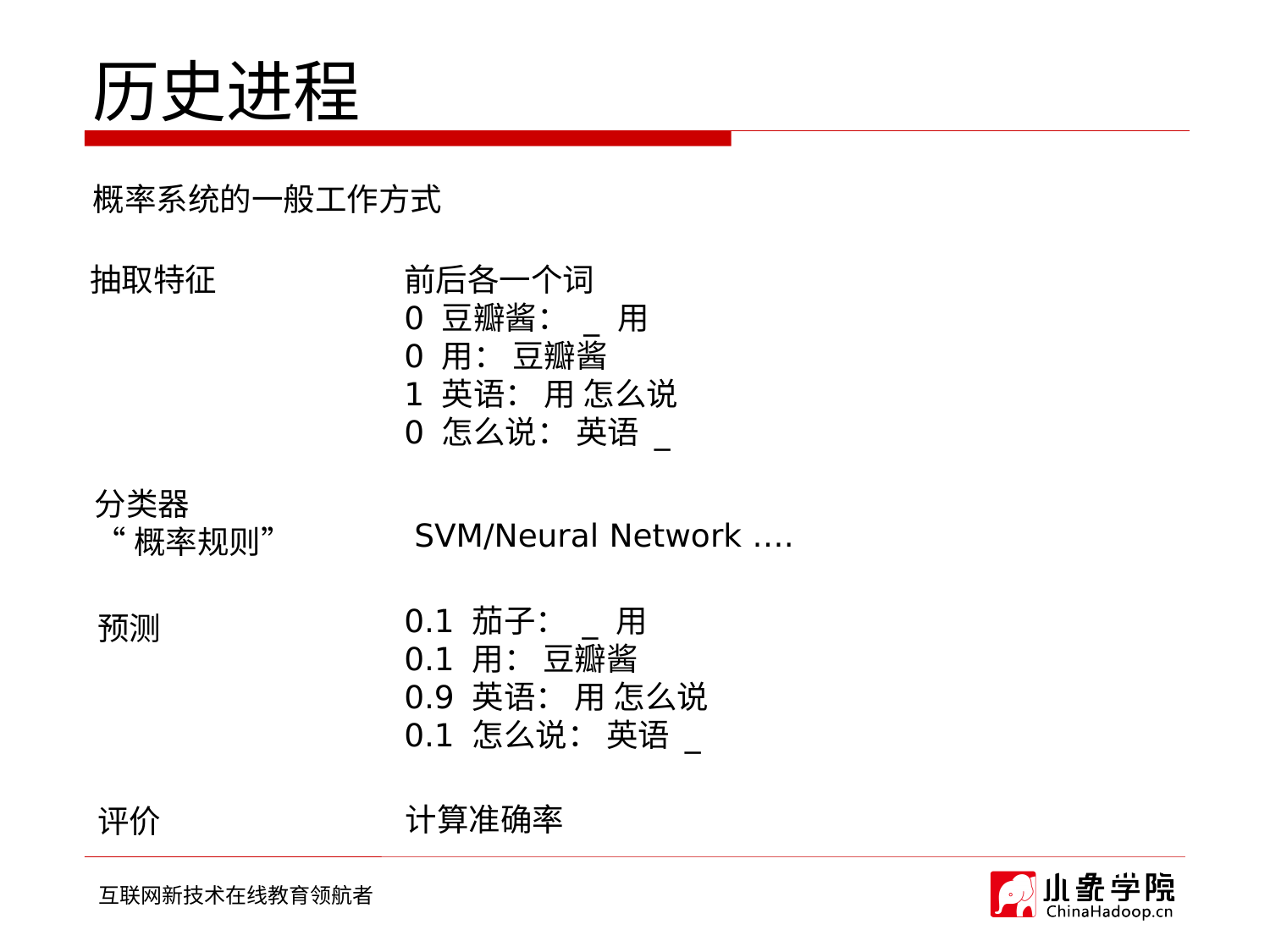

# 历史进程
概率系统的一般工作方式
抽取特征
前后各一个词
0 豆瓣酱： _ 用
0 用： 豆瓣酱
1 英语： 用 怎么说
0 怎么说： 英语 _
分类器
“概率规则”
SVM/Neural Network ….

0.1 茄子： _ 用
0.1 用： 豆瓣酱
0.9 英语： 用 怎么说
0.1 怎么说： 英语 _
预测

计算准确率
评价